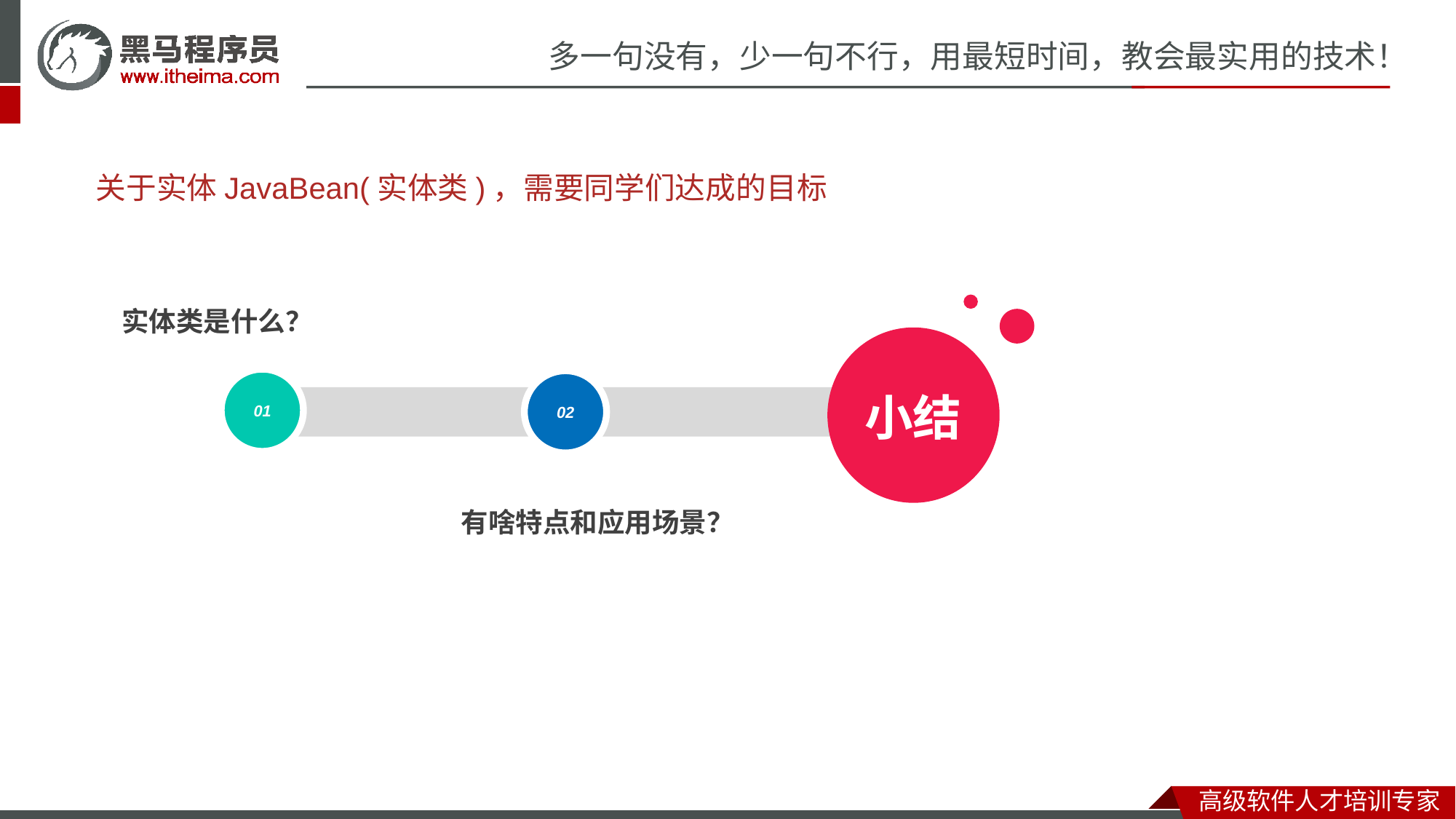

# 关于实体JavaBean(实体类)，需要同学们达成的目标

01
02

实体类是什么？
小结
有啥特点和应用场景？